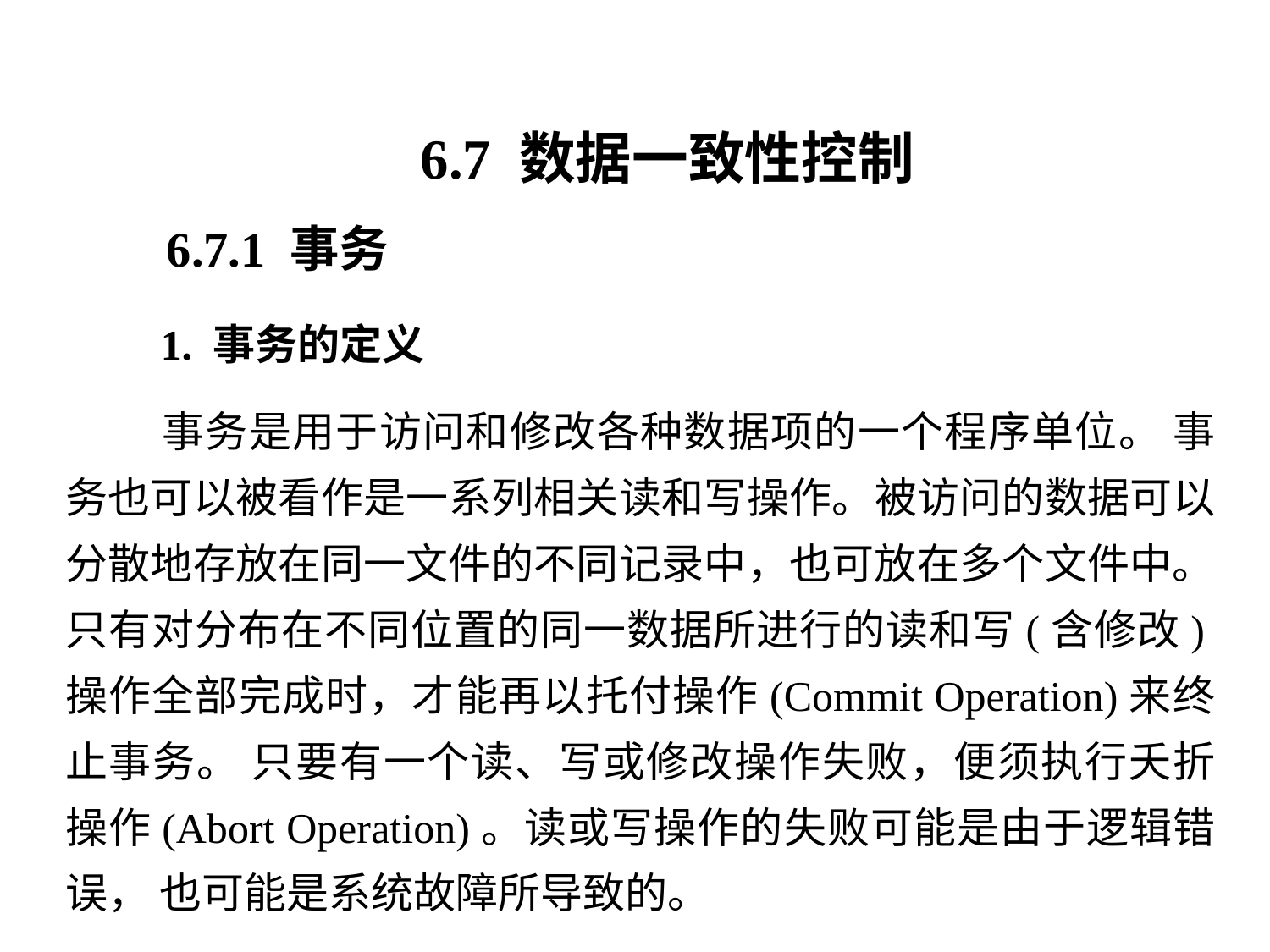

6.7 数据一致性控制
6.7.1 事务
         1. 事务的定义
        事务是用于访问和修改各种数据项的一个程序单位。 事务也可以被看作是一系列相关读和写操作。被访问的数据可以分散地存放在同一文件的不同记录中，也可放在多个文件中。只有对分布在不同位置的同一数据所进行的读和写(含修改)操作全部完成时，才能再以托付操作(Commit Operation)来终止事务。 只要有一个读、写或修改操作失败，便须执行夭折操作(Abort Operation)。读或写操作的失败可能是由于逻辑错误， 也可能是系统故障所导致的。